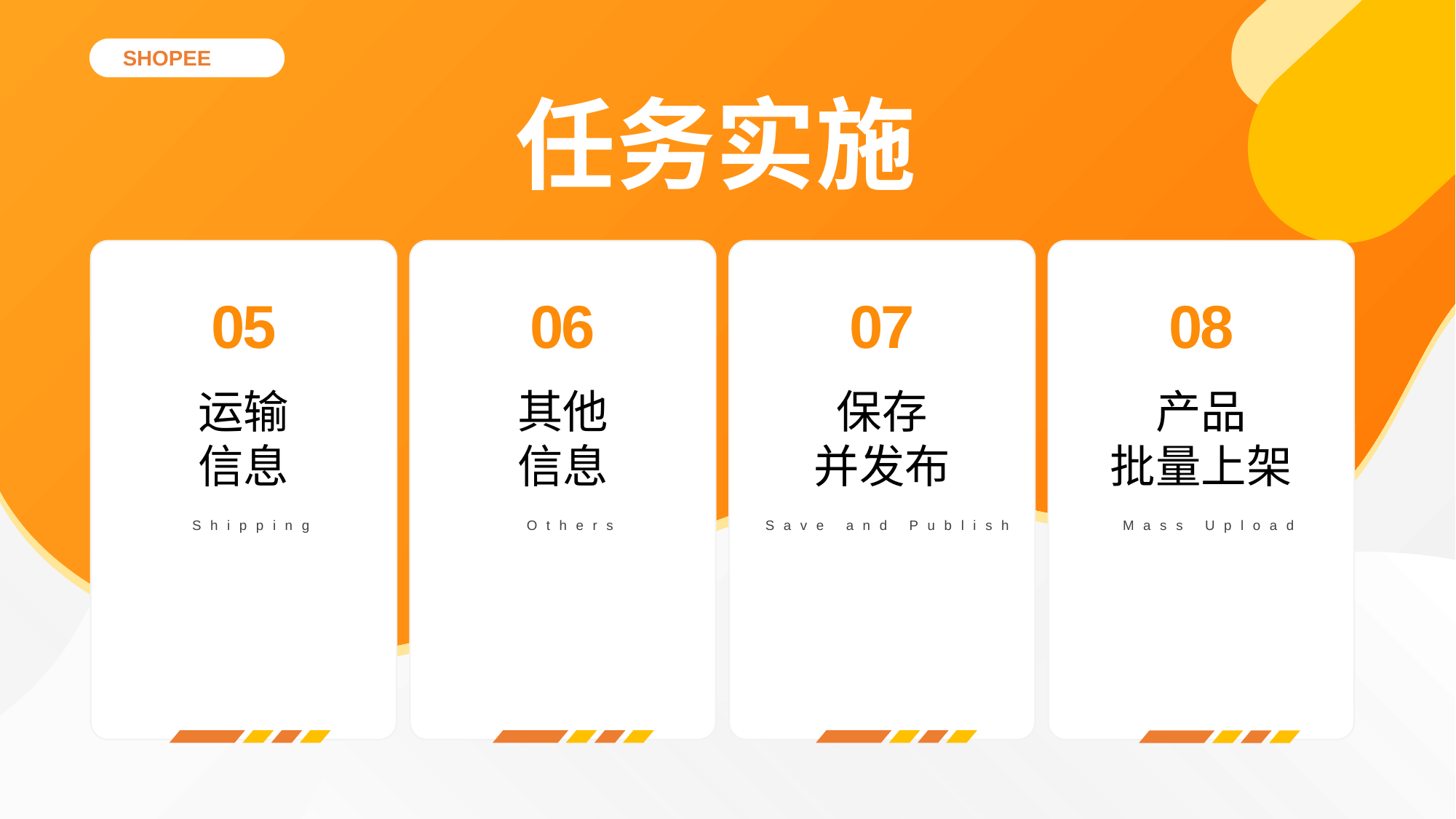

SHOPEE
任务实施

05
06
07
08
运输
信息
其他
信息
保存
并发布
产品
批量上架
Shipping
Others
Save and Publish
Mass Upload